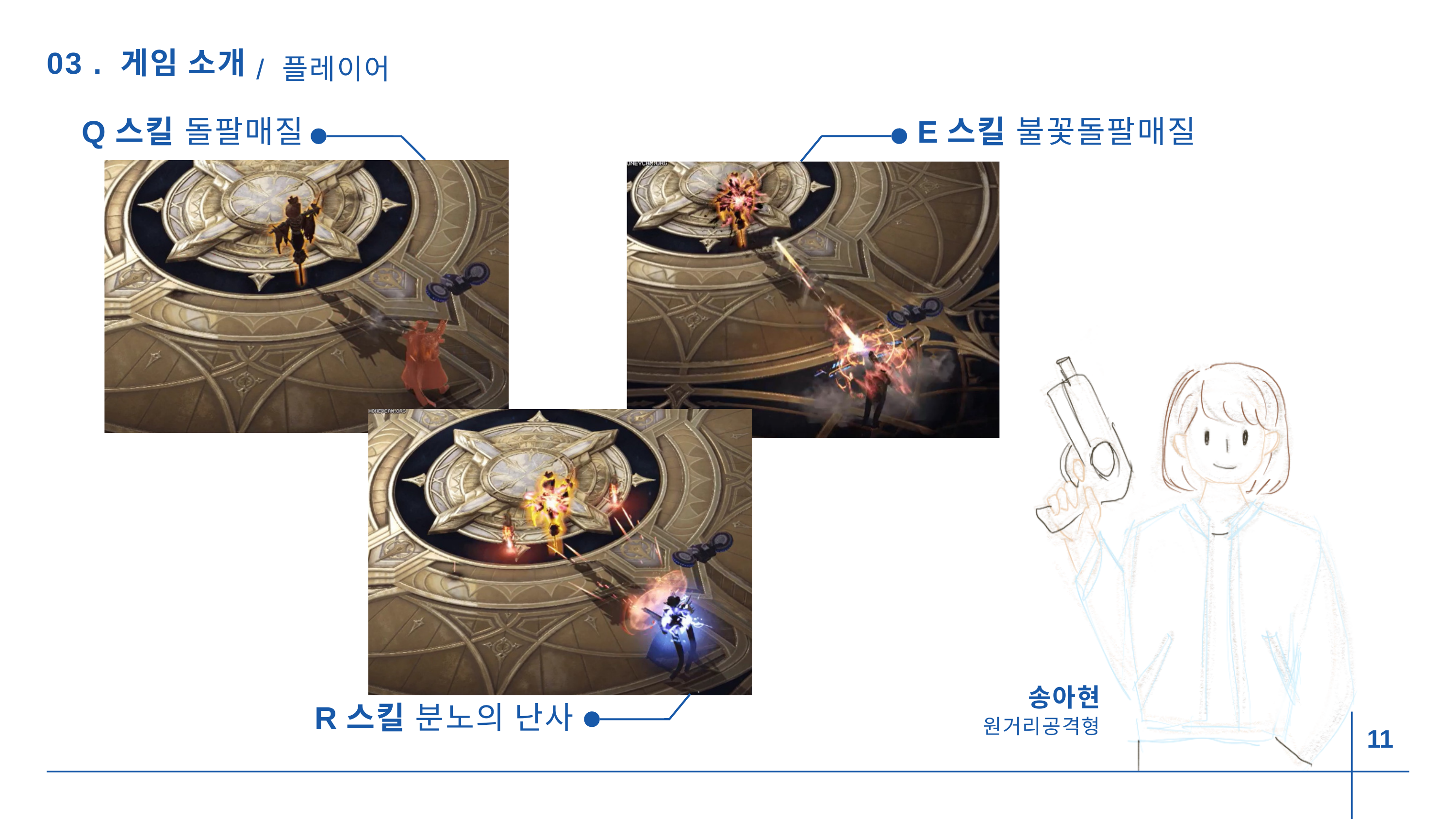

/ 플레이어
03 . 게임 소개
Q스킬 돌팔매질
E스킬 불꽃돌팔매질

송아현

R스킬 분노의 난사

원거리공격형
11